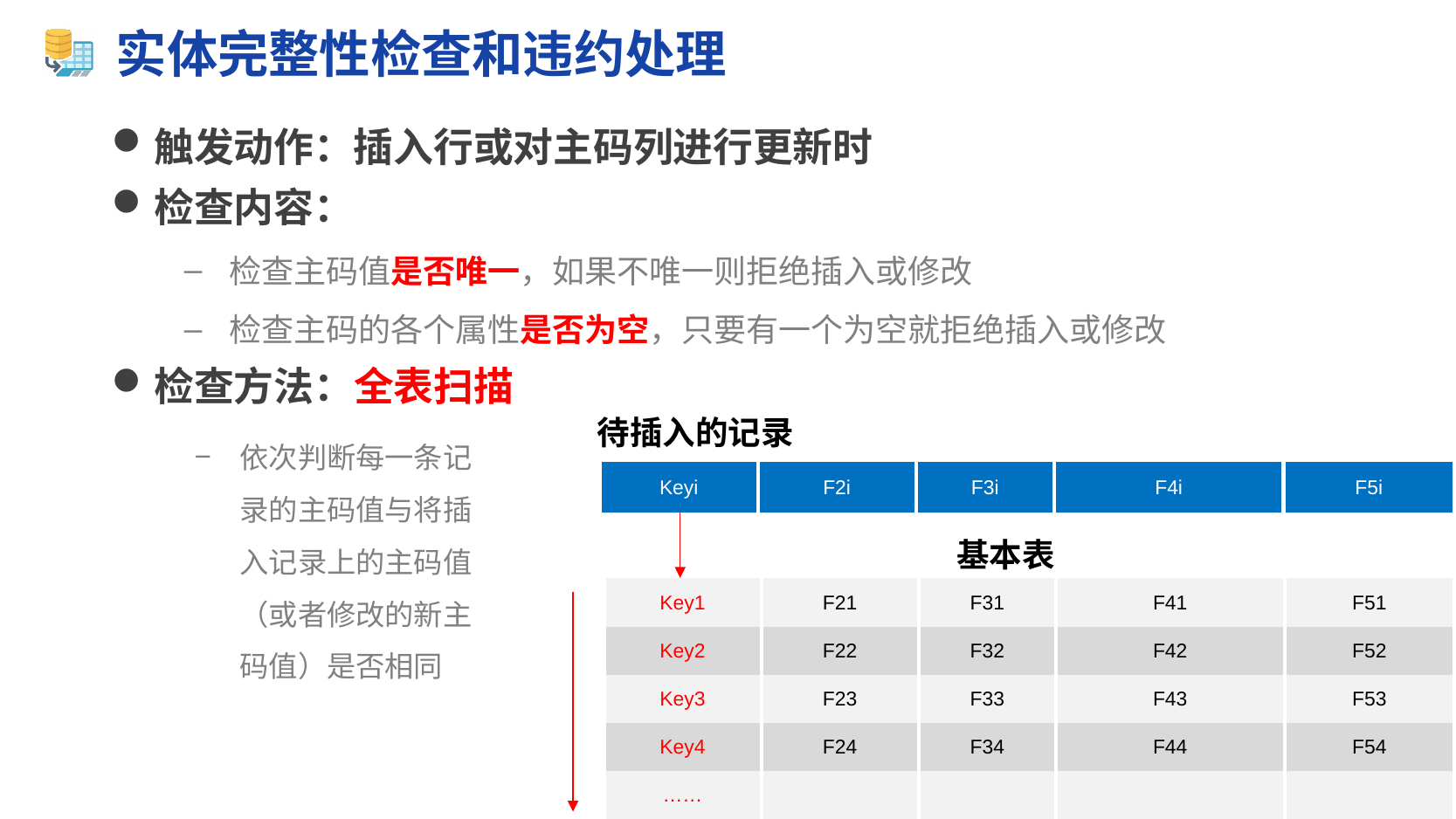

# 实体完整性检查和违约处理
触发动作：插入行或对主码列进行更新时
检查内容：
检查主码值是否唯一，如果不唯一则拒绝插入或修改
检查主码的各个属性是否为空，只要有一个为空就拒绝插入或修改
检查方法：全表扫描
待插入的记录
依次判断每一条记录的主码值与将插入记录上的主码值（或者修改的新主码值）是否相同
| Keyi | F2i | F3i | F4i | F5i |
| --- | --- | --- | --- | --- |
基本表
| Key1 | F21 | F31 | F41 | F51 |
| --- | --- | --- | --- | --- |
| Key2 | F22 | F32 | F42 | F52 |
| Key3 | F23 | F33 | F43 | F53 |
| Key4 | F24 | F34 | F44 | F54 |
| …… |  |  |  |  |